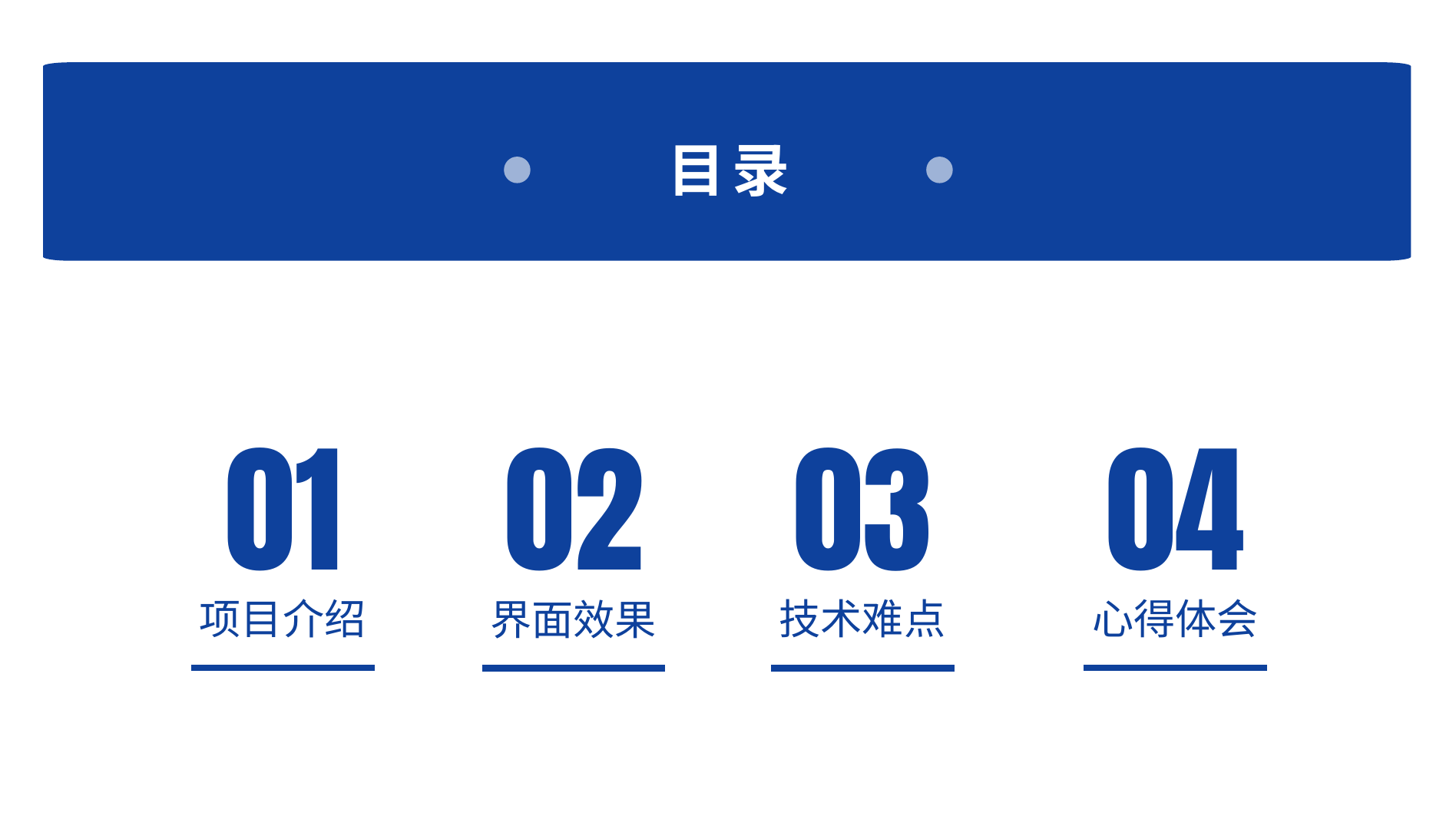

目录

04
01
03
02
心得体会
项目介绍
技术难点
界面效果